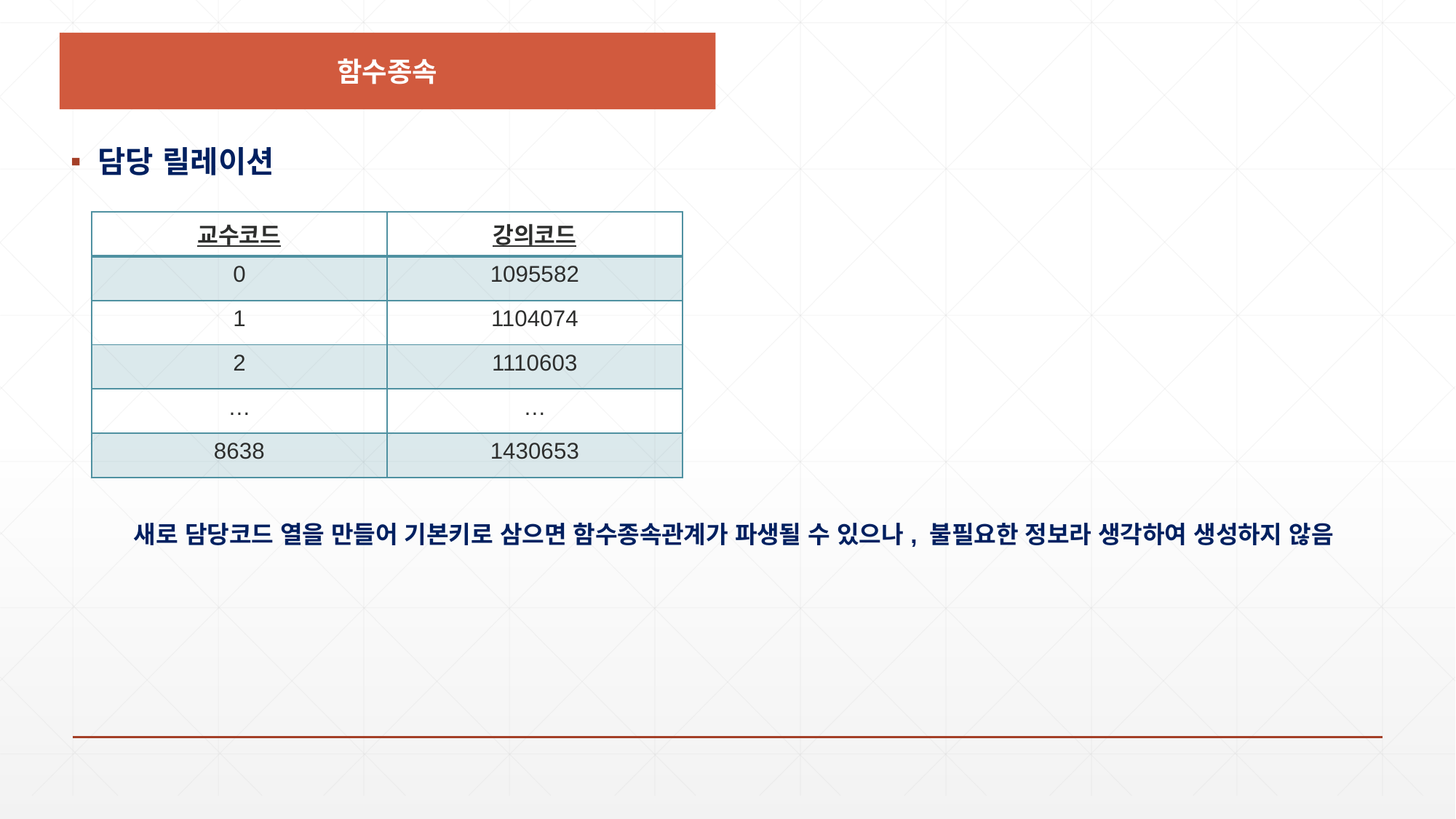

함수종속
담당 릴레이션
| 교수코드 | 강의코드 |
| --- | --- |
| 0 | 1095582 |
| 1 | 1104074 |
| 2 | 1110603 |
| … | … |
| 8638 | 1430653 |
 새로 담당코드 열을 만들어 기본키로 삼으면 함수종속관계가 파생될 수 있으나, 불필요한 정보라 생각하여 생성하지 않음